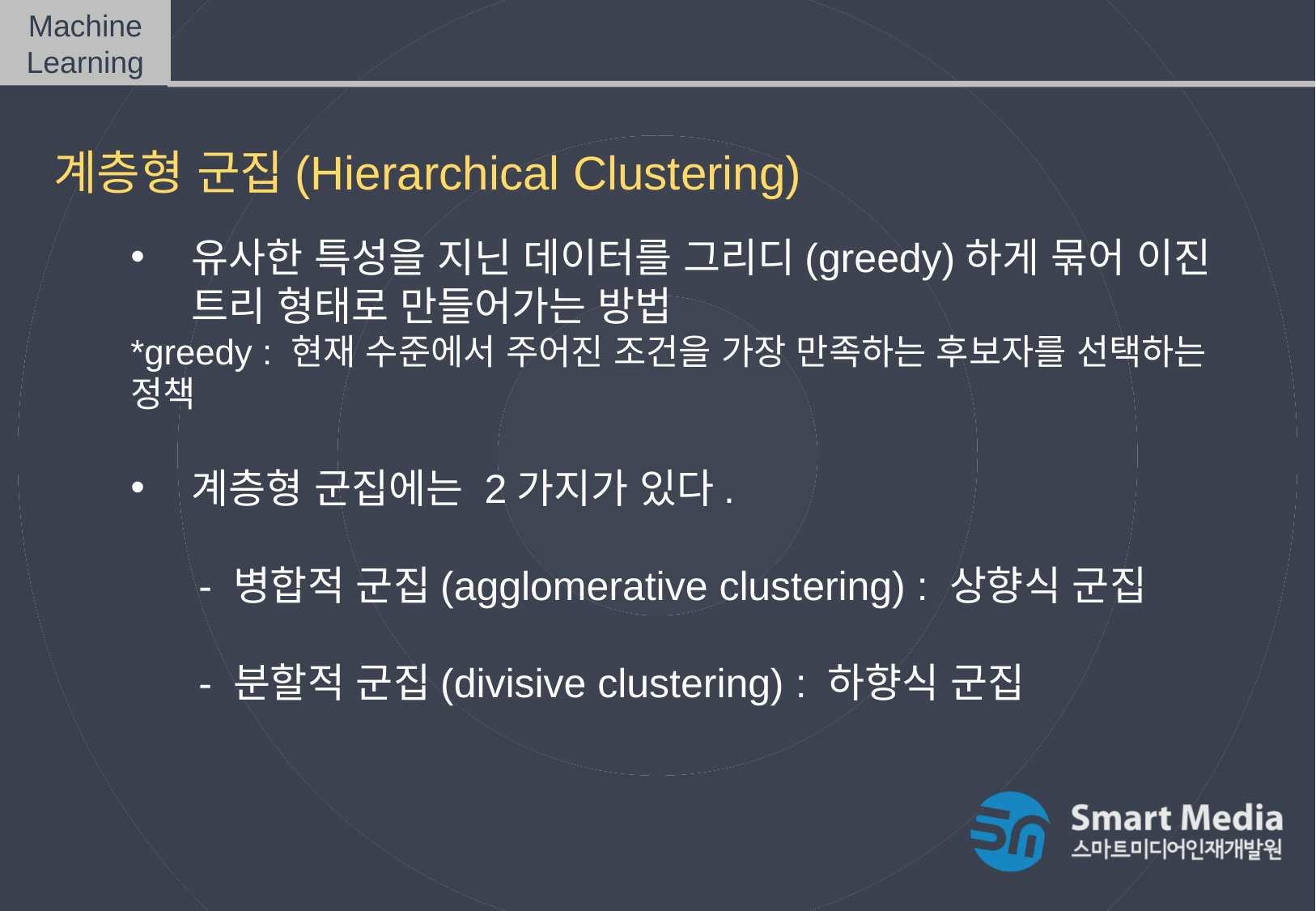

Machine Learning
비지도학습(Unsupervised Learning)

계층형 군집(Hierarchical Clustering)
유사한 특성을 지닌 데이터를 그리디(greedy)하게 묶어 이진 트리 형태로 만들어가는 방법
*greedy : 현재 수준에서 주어진 조건을 가장 만족하는 후보자를 선택하는 정책

계층형 군집에는 2가지가 있다.

      - 병합적 군집(agglomerative clustering) : 상향식 군집

      - 분할적 군집(divisive clustering) : 하향식 군집